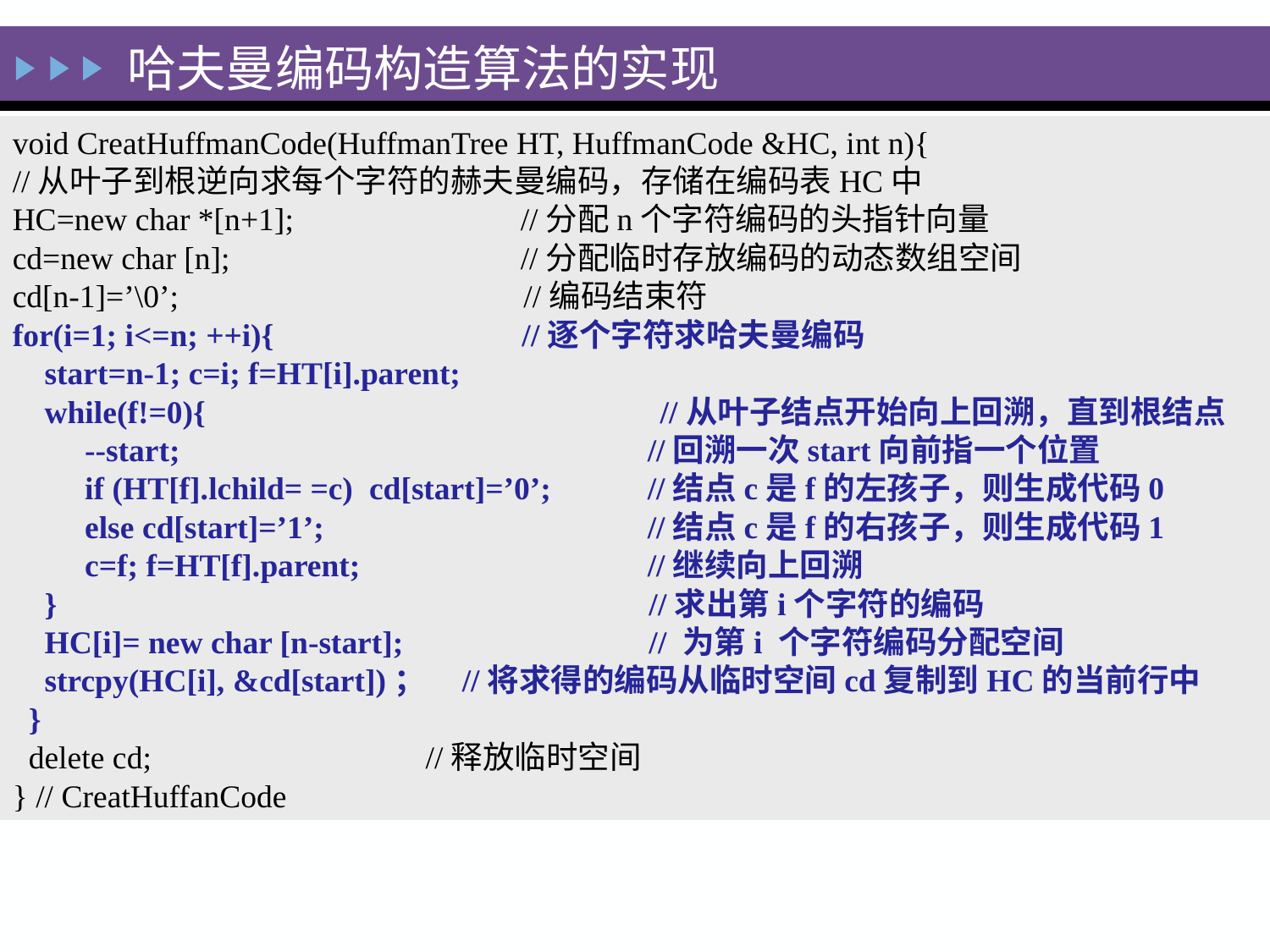

哈夫曼编码构造算法的实现
void CreatHuffmanCode(HuffmanTree HT, HuffmanCode &HC, int n){
//从叶子到根逆向求每个字符的赫夫曼编码，存储在编码表HC中
HC=new char *[n+1];         		//分配n个字符编码的头指针向量
cd=new char [n];			//分配临时存放编码的动态数组空间
cd[n-1]=’\0’; 	                                //编码结束符
for(i=1; i<=n; ++i){	                //逐个字符求哈夫曼编码
    start=n-1; c=i; f=HT[i].parent;
    while(f!=0){	                                                 //从叶子结点开始向上回溯，直到根结点
         --start;                          			//回溯一次start向前指一个位置
         if (HT[f].lchild= =c)  cd[start]=’0’;	//结点c是f的左孩子，则生成代码0
         else cd[start]=’1’;               		//结点c是f的右孩子，则生成代码1
         c=f; f=HT[f].parent;             		//继续向上回溯
    }                                  		                //求出第i个字符的编码
    HC[i]= new char [n-start];         	                // 为第i 个字符编码分配空间
    strcpy(HC[i], &cd[start])；    //将求得的编码从临时空间cd复制到HC的当前行中
  }
  delete cd;                            	    //释放临时空间
} // CreatHuffanCode